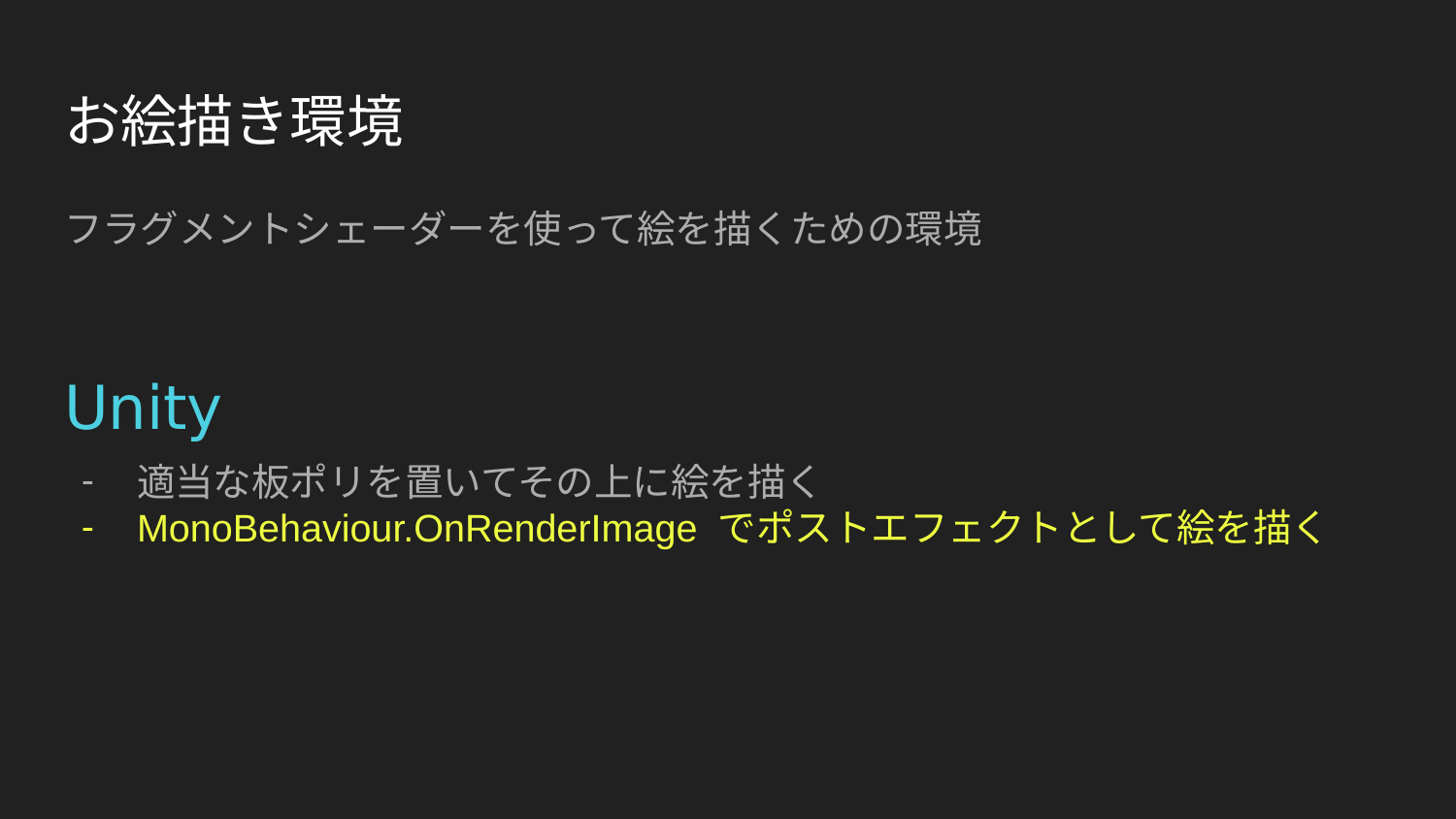

# お絵描き環境
フラグメントシェーダーを使って絵を描くための環境

Unity
適当な板ポリを置いてその上に絵を描く
MonoBehaviour.OnRenderImage でポストエフェクトとして絵を描く